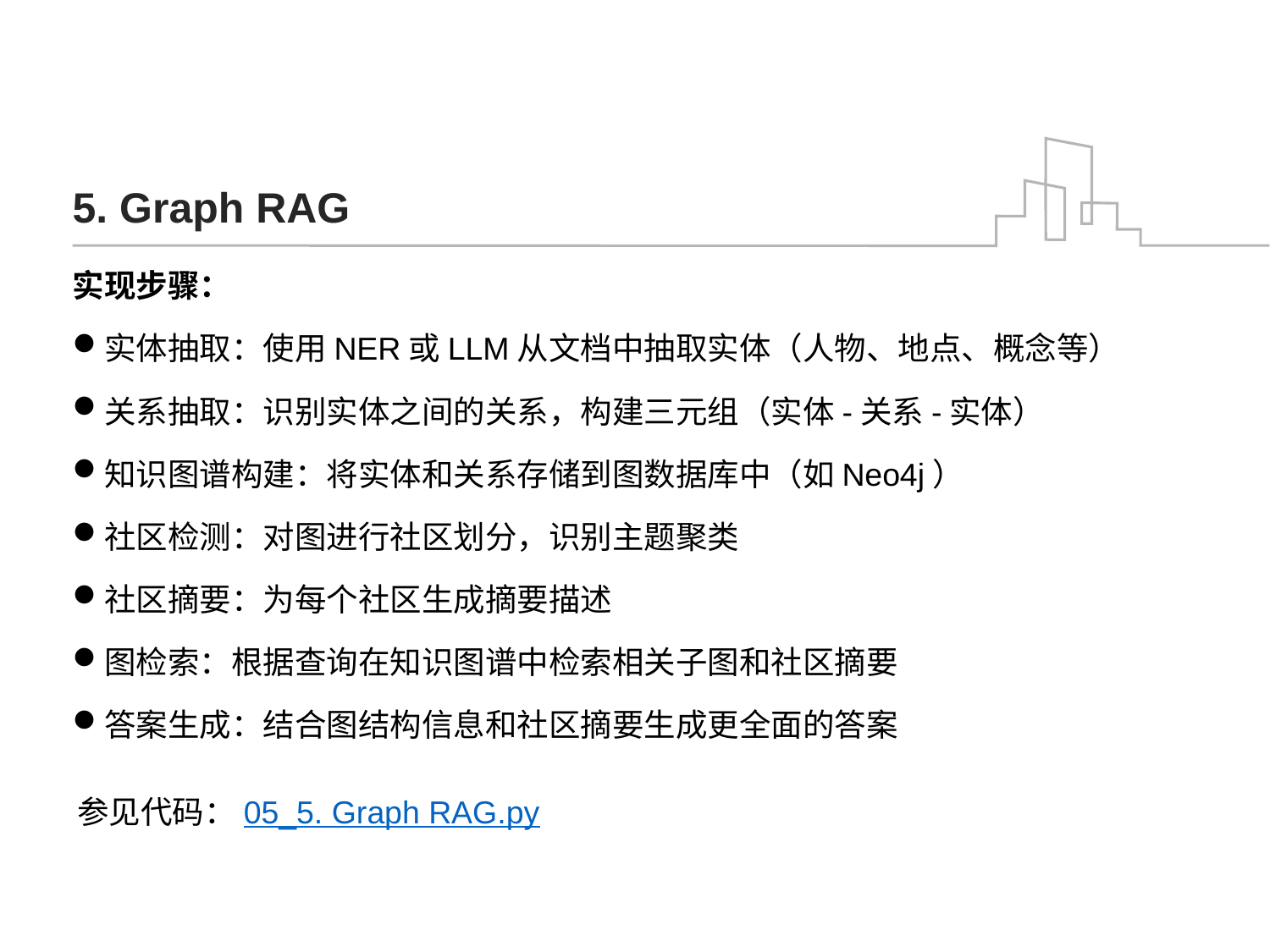

# 5. Graph RAG
实现步骤：
实体抽取：使用NER或LLM从文档中抽取实体（人物、地点、概念等）
关系抽取：识别实体之间的关系，构建三元组（实体-关系-实体）
知识图谱构建：将实体和关系存储到图数据库中（如Neo4j）
社区检测：对图进行社区划分，识别主题聚类
社区摘要：为每个社区生成摘要描述
图检索：根据查询在知识图谱中检索相关子图和社区摘要
答案生成：结合图结构信息和社区摘要生成更全面的答案
参见代码：05_5. Graph RAG.py